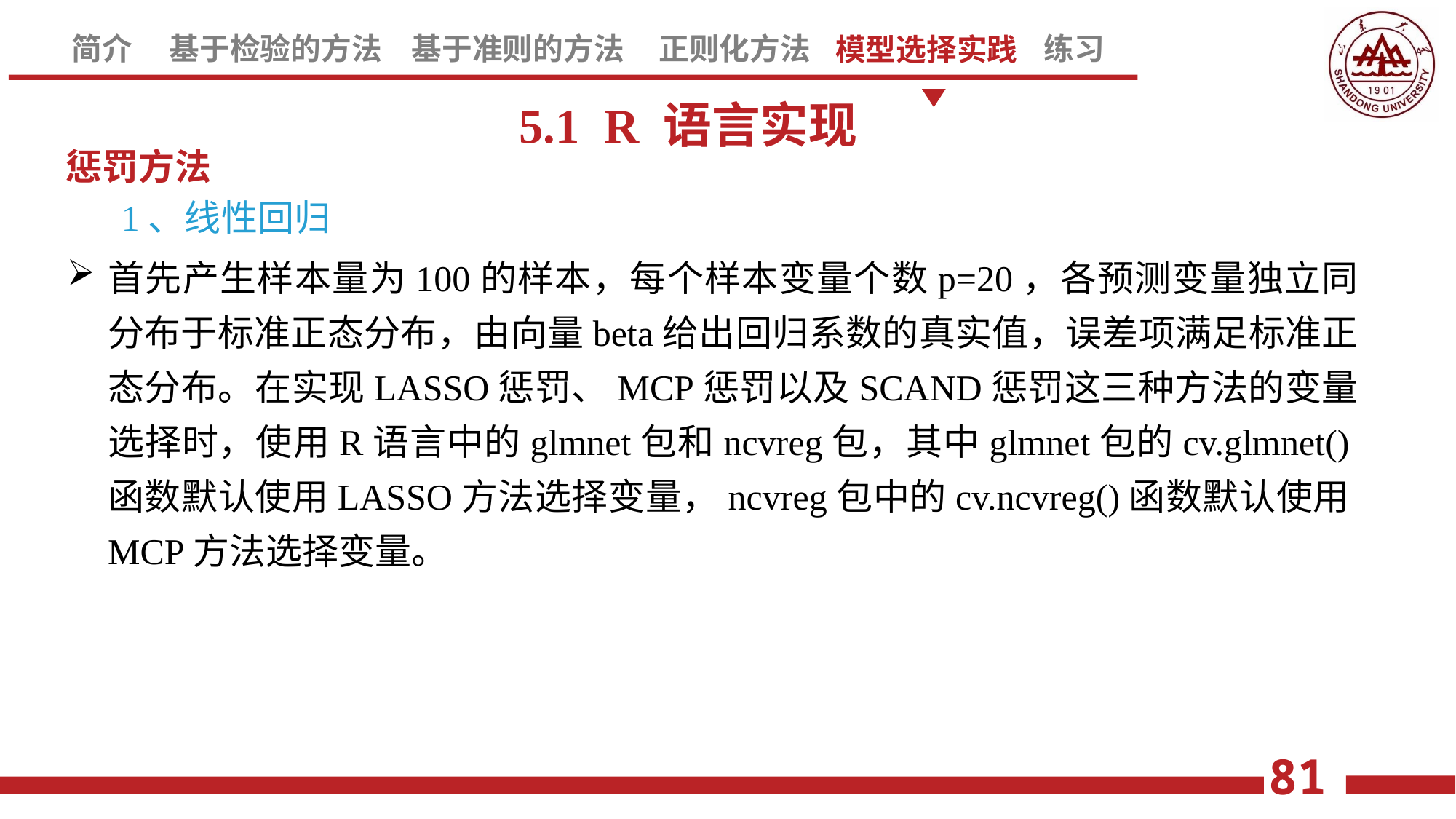

5.1  R 语言实现
惩罚方法
1、线性回归
首先产生样本量为100的样本，每个样本变量个数p=20，各预测变量独立同分布于标准正态分布，由向量beta给出回归系数的真实值，误差项满足标准正态分布。在实现LASSO惩罚、MCP惩罚以及SCAND惩罚这三种方法的变量选择时，使用R语言中的glmnet包和ncvreg包，其中glmnet包的cv.glmnet()函数默认使用LASSO方法选择变量，ncvreg包中的cv.ncvreg()函数默认使用MCP方法选择变量。